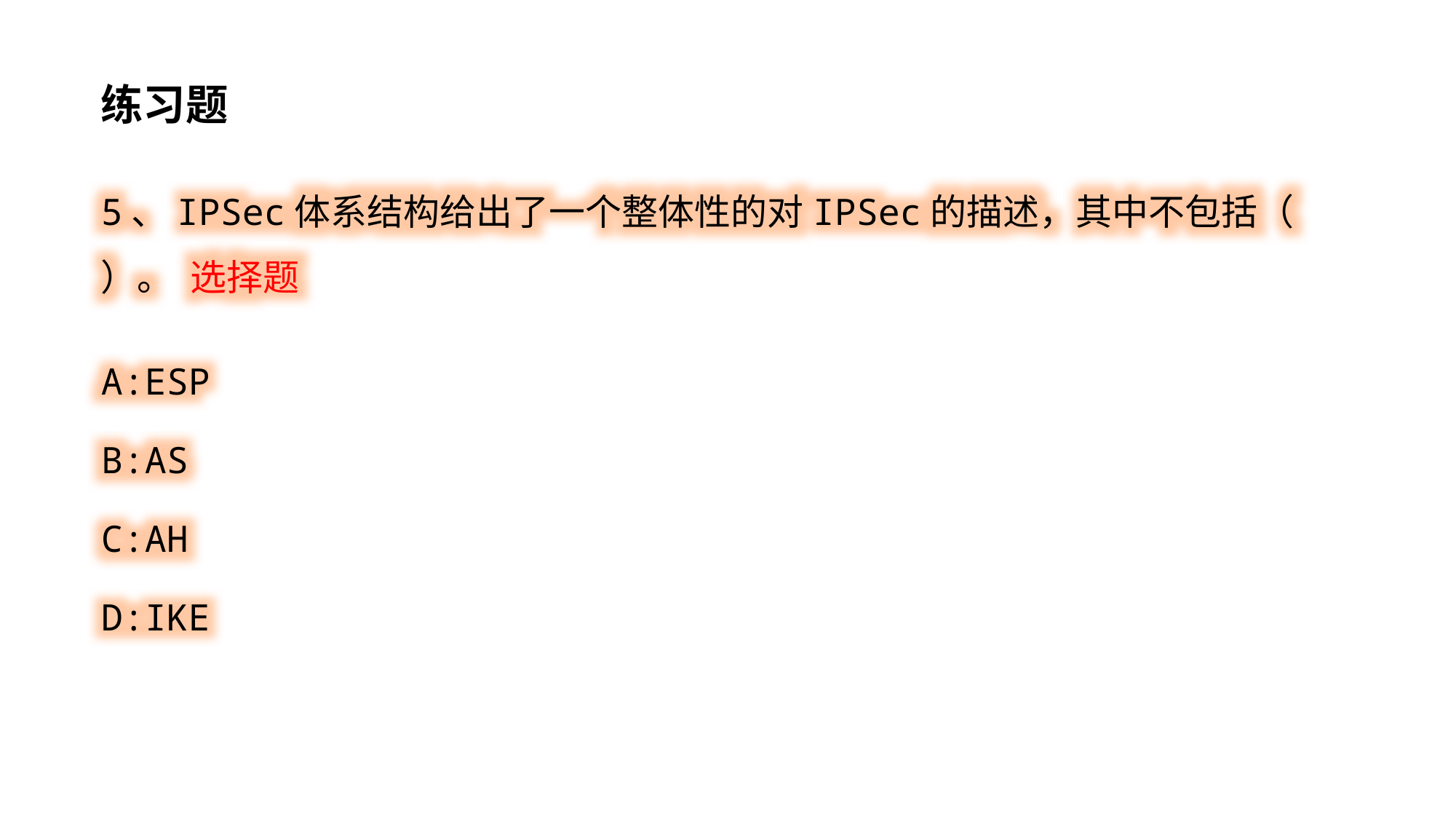

练习题
5、IPSec体系结构给出了一个整体性的对IPSec的描述，其中不包括（    ）。  选择题

A:ESP

B:AS

C:AH

D:IKE